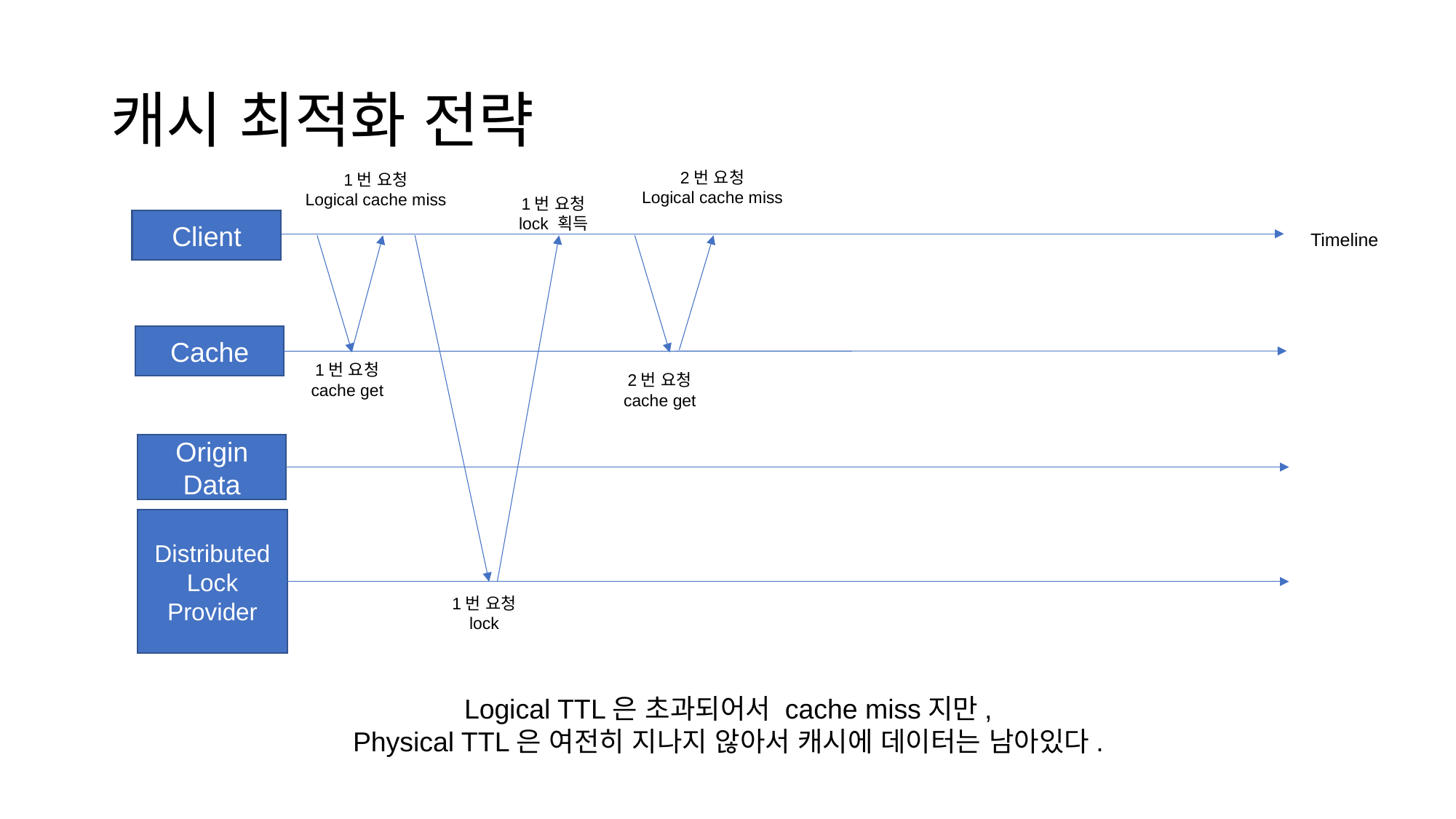

# 캐시 최적화 전략
2번 요청
Logical cache miss
1번 요청
Logical cache miss
1번 요청
lock 획득
Client
Timeline
Cache
1번 요청
cache get
2번 요청
cache get
Origin Data
Distributed Lock Provider
1번 요청
lock
Logical TTL은 초과되어서 cache miss지만,
Physical TTL은 여전히 지나지 않아서 캐시에 데이터는 남아있다.